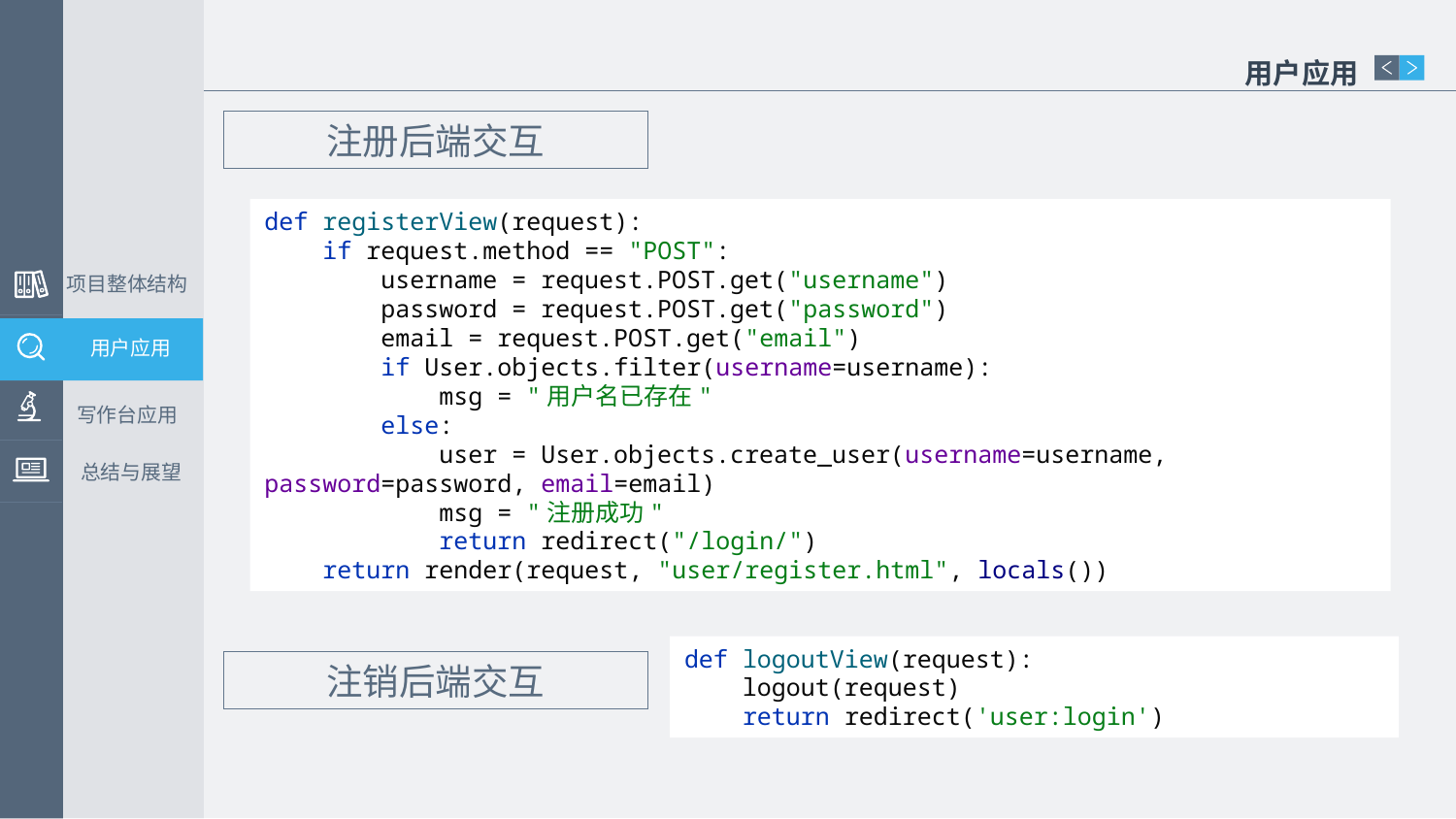

用户应用

注册后端交互
def registerView(request):
    if request.method == "POST":
        username = request.POST.get("username")
        password = request.POST.get("password")
        email = request.POST.get("email")
        if User.objects.filter(username=username):
            msg = "用户名已存在"
        else:
            user = User.objects.create_user(username=username, password=password, email=email)
            msg = "注册成功"
            return redirect("/login/")
    return render(request, "user/register.html", locals())
项目整体结构

用户应用

写作台应用
总结与展望

def logoutView(request):
    logout(request)
    return redirect('user:login')
注销后端交互